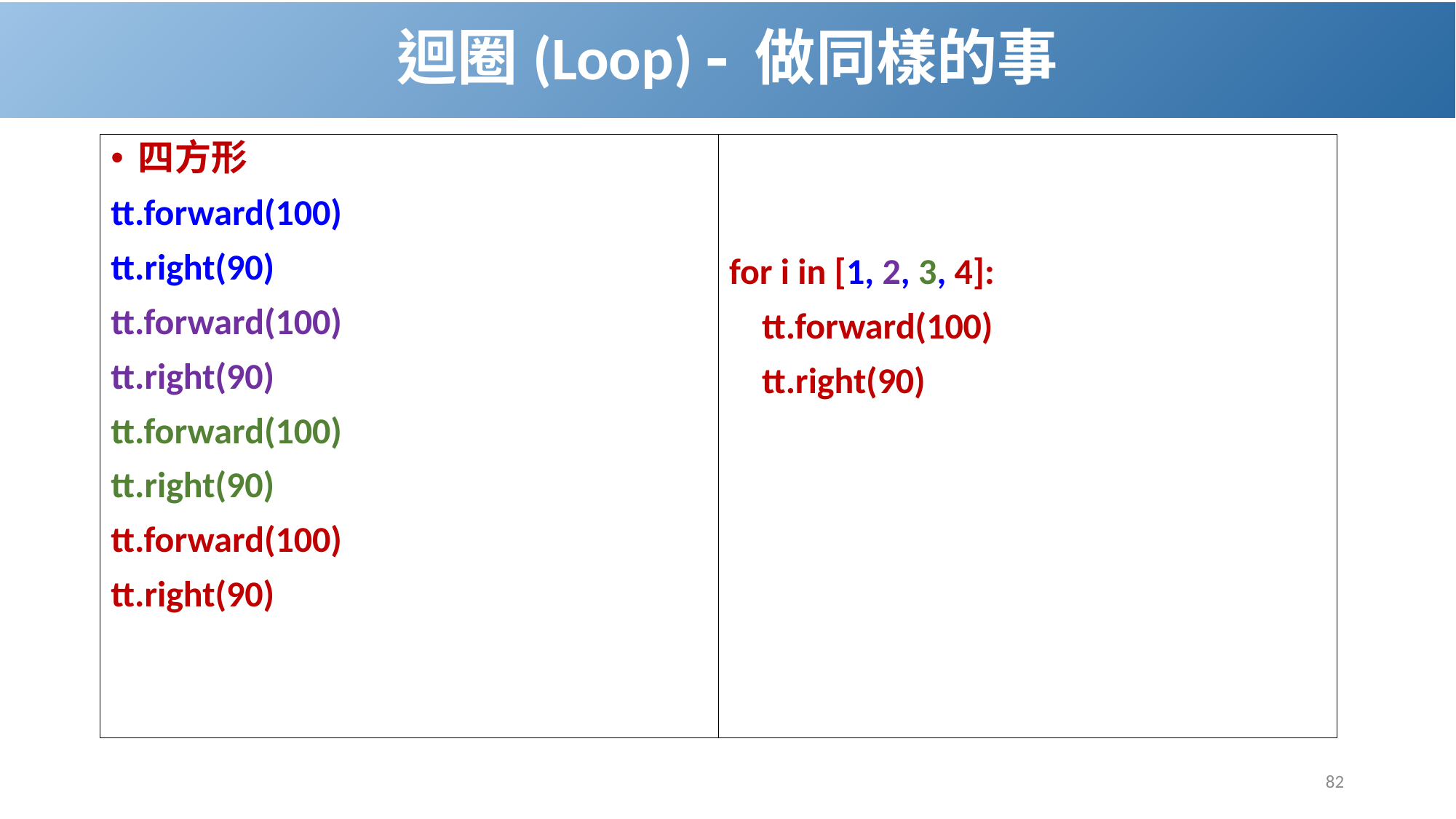

# 迴圈(Loop) − 做同樣的事
四方形
tt.forward(100)
tt.right(90)
tt.forward(100)
tt.right(90)
tt.forward(100)
tt.right(90)
tt.forward(100)
tt.right(90)

for i in [1, 2, 3, 4]:
    tt.forward(100)
    tt.right(90)
82